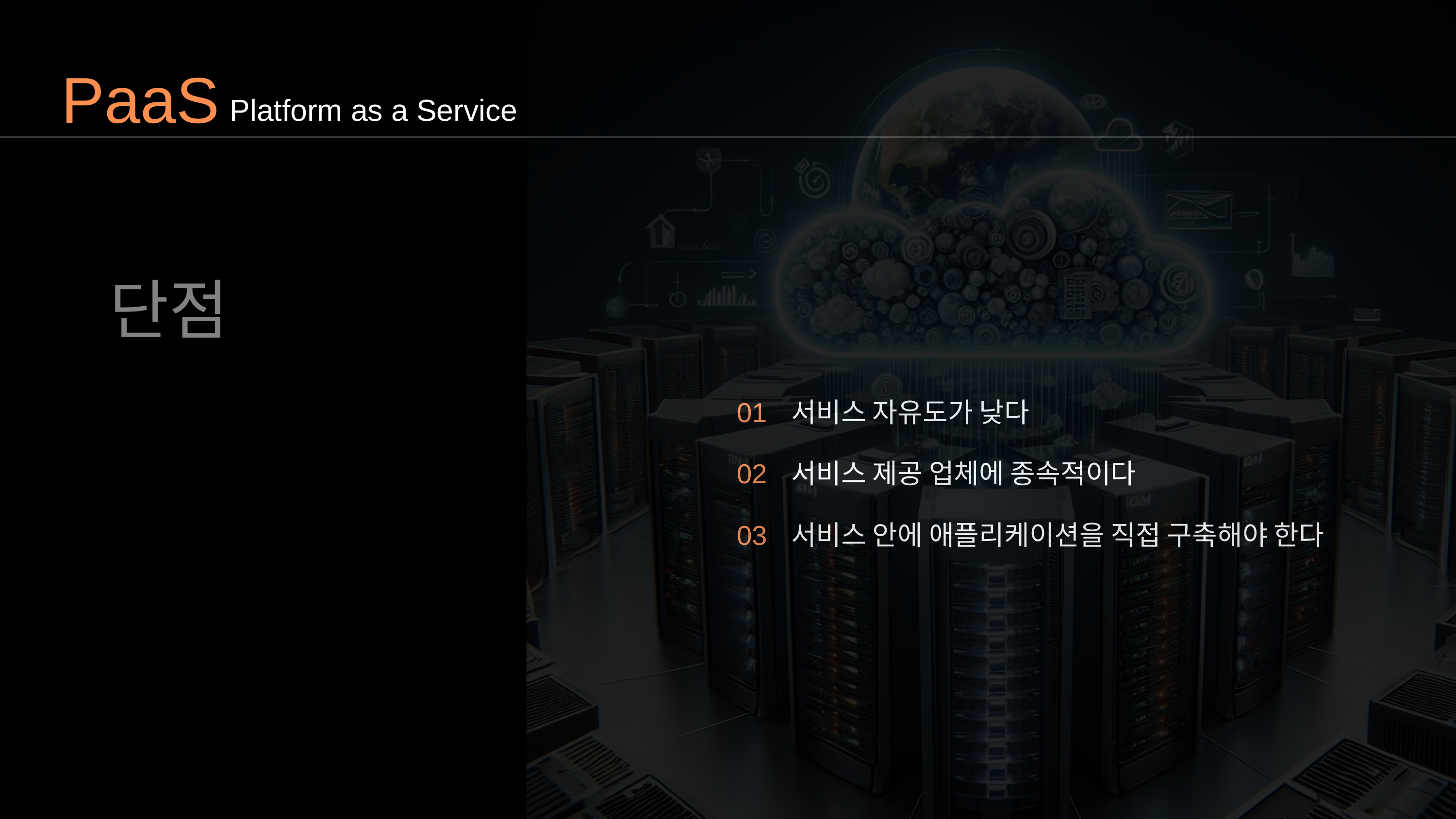

PaaS

Platform as a Service

단점
01
서비스 자유도가 낮다
02
서비스 제공 업체에 종속적이다
03
서비스 안에 애플리케이션을 직접 구축해야 한다